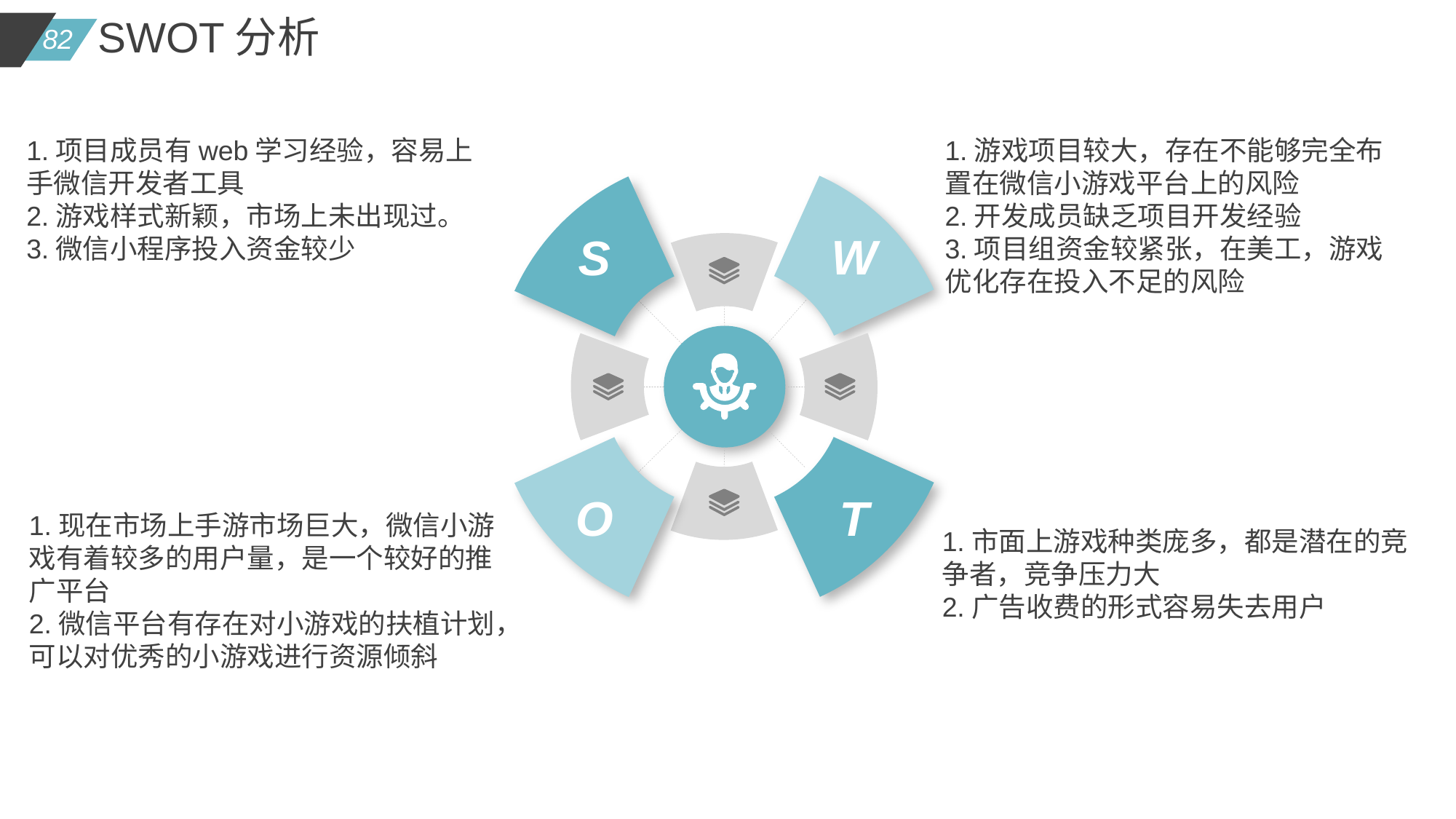

SWOT分析
1.项目成员有web学习经验，容易上手微信开发者工具
2.游戏样式新颖，市场上未出现过。
3.微信小程序投入资金较少
1.游戏项目较大，存在不能够完全布置在微信小游戏平台上的风险
2.开发成员缺乏项目开发经验
3.项目组资金较紧张，在美工，游戏优化存在投入不足的风险
W
S

T
O

1.现在市场上手游市场巨大，微信小游戏有着较多的用户量，是一个较好的推广平台
2.微信平台有存在对小游戏的扶植计划，可以对优秀的小游戏进行资源倾斜
1.市面上游戏种类庞多，都是潜在的竞争者，竞争压力大
2.广告收费的形式容易失去用户